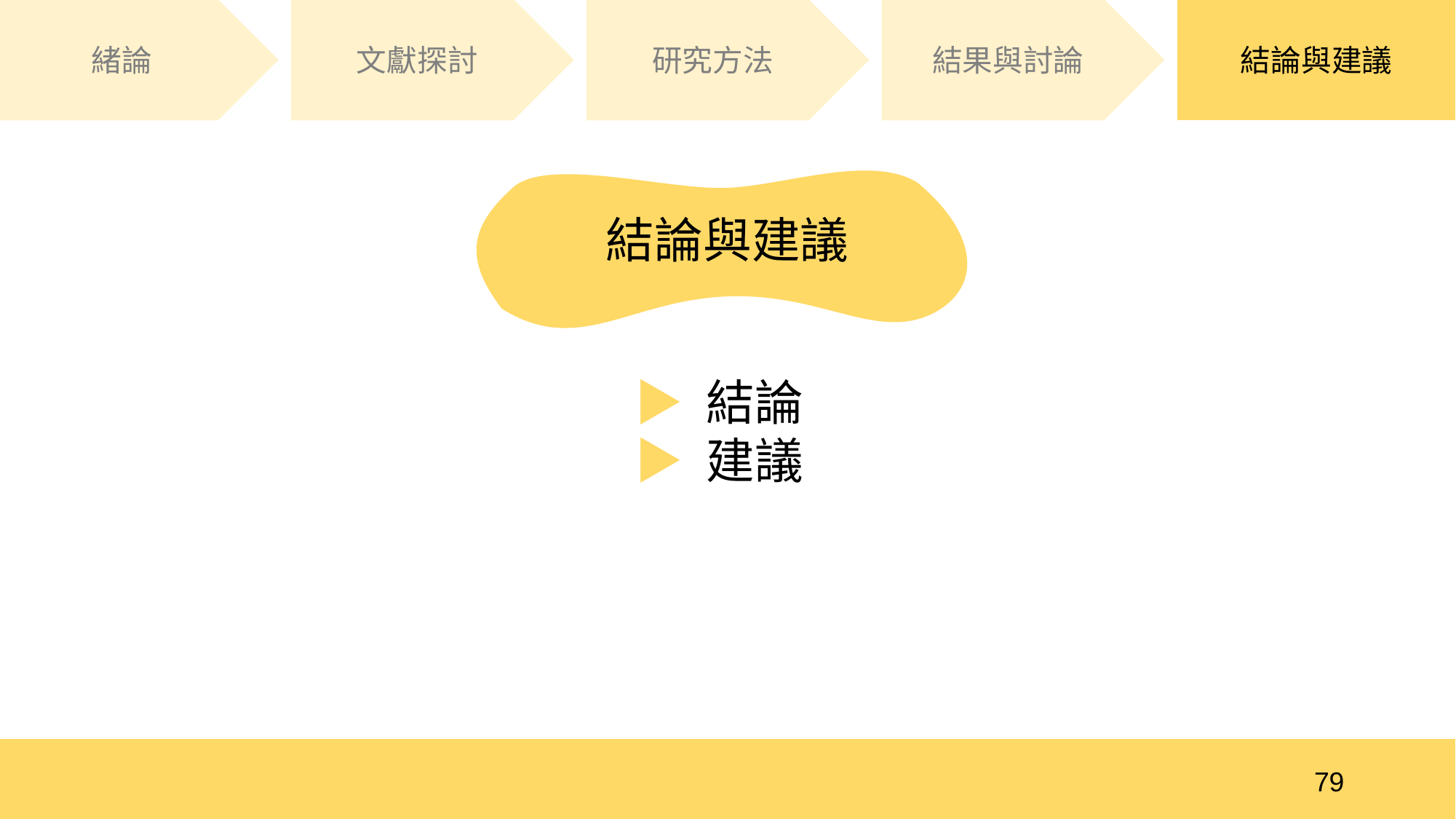

研究方法
結果與討論
結論與建議
緒論
文獻探討

結論與建議
▶︎ 結論
▶︎ 建議

79